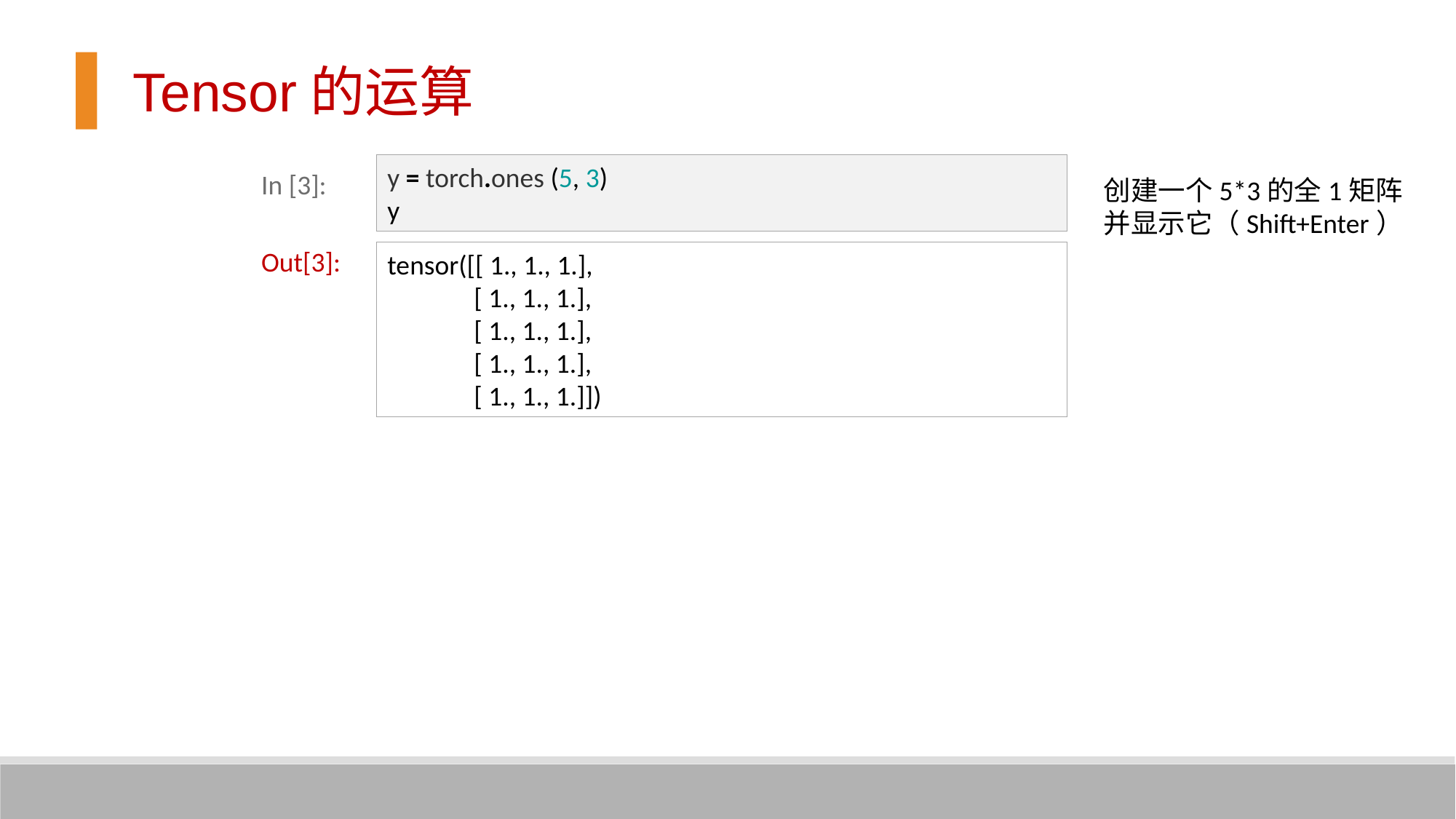

Tensor的运算
y = torch.ones (5, 3)
y
In [3]:
创建一个5*3的全1矩阵
并显示它（Shift+Enter）
Out[3]:
tensor([[ 1., 1., 1.],
              [ 1., 1., 1.],
              [ 1., 1., 1.],
              [ 1., 1., 1.],
              [ 1., 1., 1.]])